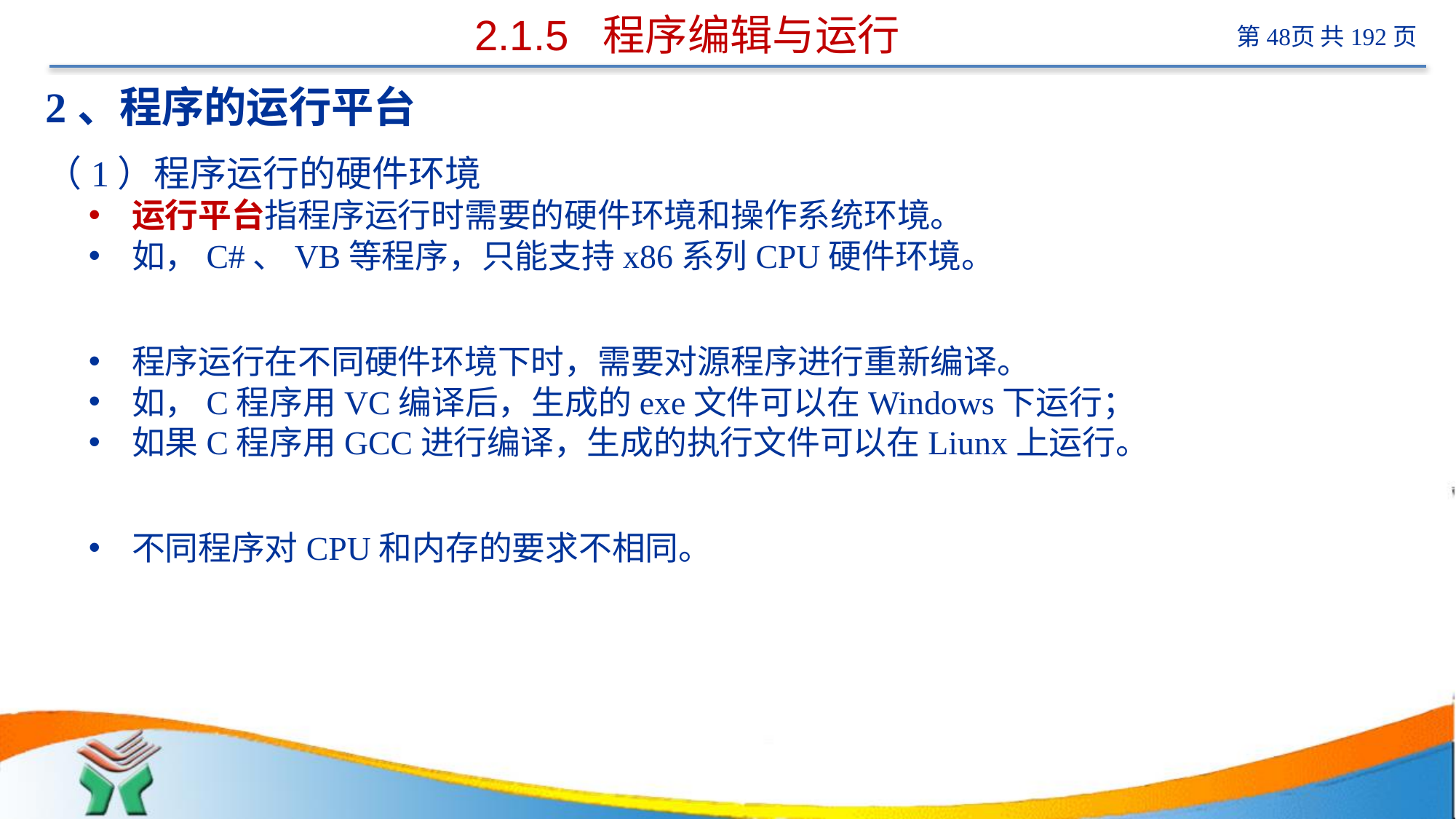

# 2.1.5  程序编辑与运行
2、程序的运行平台

（1）程序运行的硬件环境
运行平台指程序运行时需要的硬件环境和操作系统环境。
如，C#、VB等程序，只能支持x86系列CPU硬件环境。

程序运行在不同硬件环境下时，需要对源程序进行重新编译。
如，C程序用VC编译后，生成的exe文件可以在Windows下运行；
如果C程序用GCC进行编译，生成的执行文件可以在Liunx上运行。

不同程序对CPU和内存的要求不相同。